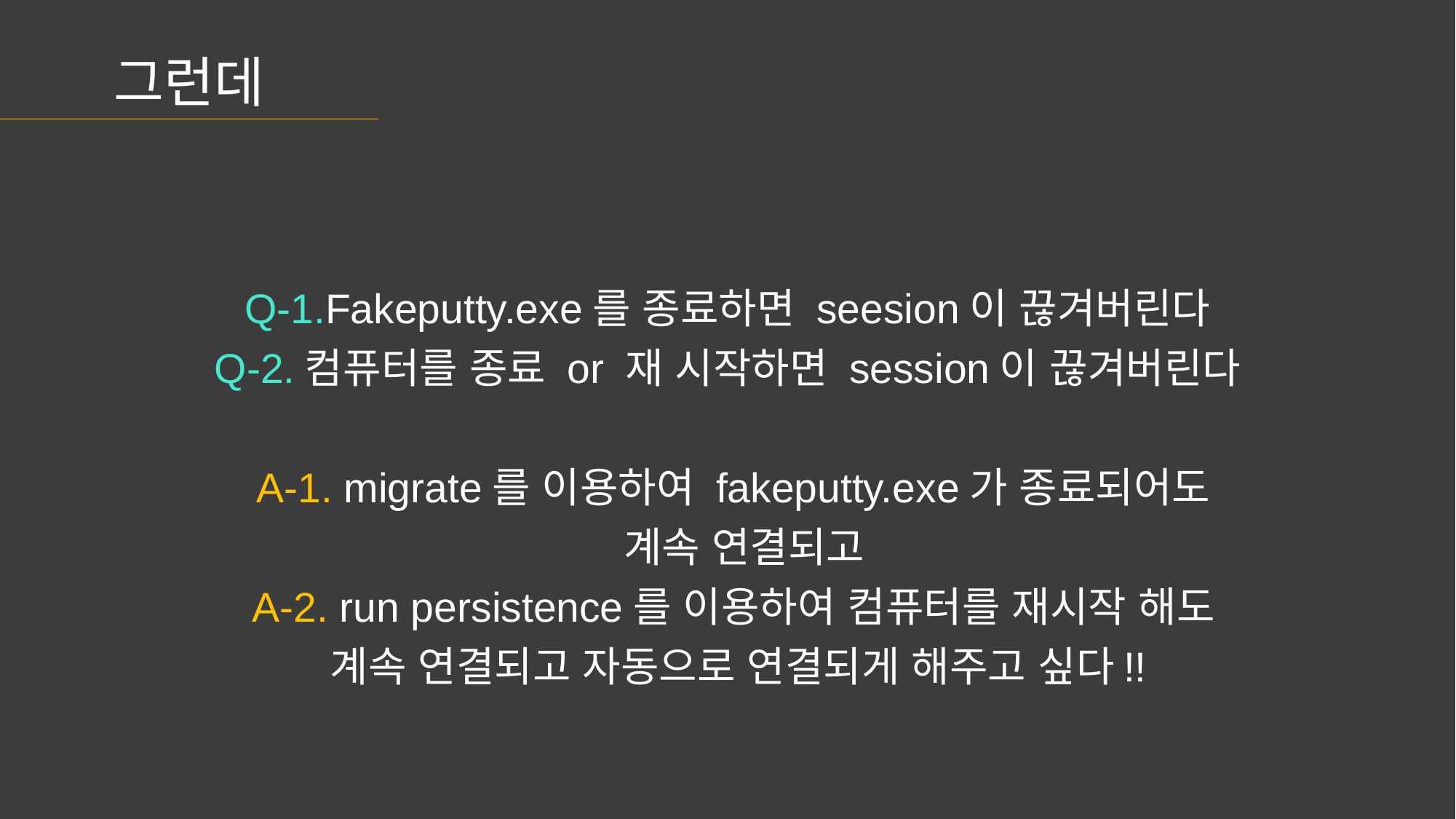

그런데
Q-1.Fakeputty.exe를 종료하면 seesion이 끊겨버린다
Q-2.컴퓨터를 종료 or 재 시작하면 session이 끊겨버린다

 A-1. migrate를 이용하여 fakeputty.exe가 종료되어도
  계속 연결되고
 A-2. run persistence를 이용하여 컴퓨터를 재시작 해도
 계속 연결되고 자동으로 연결되게 해주고 싶다!!